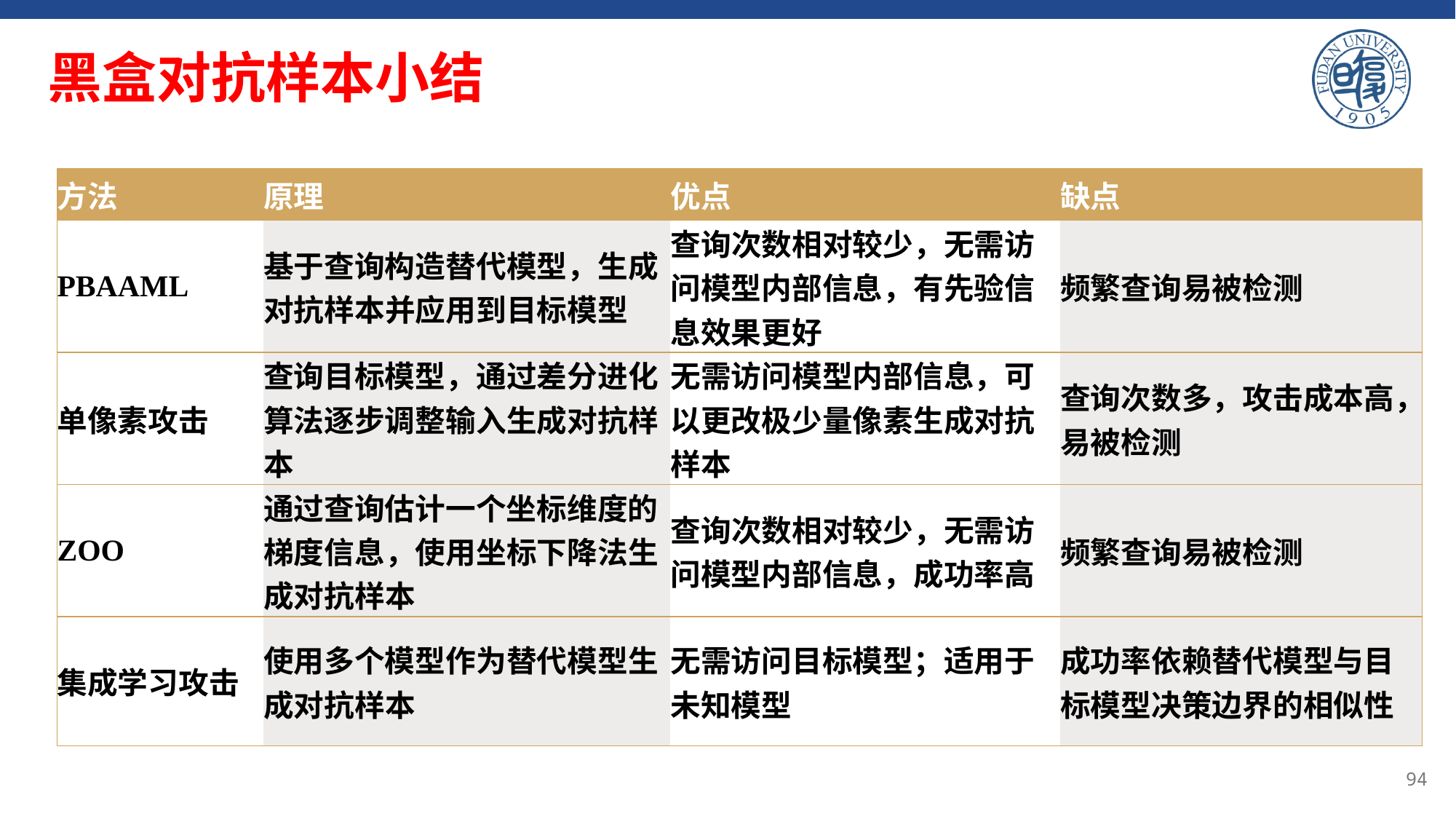

# 黑盒对抗样本小结
| 方法 | 原理 | 优点 | 缺点 |
| --- | --- | --- | --- |
| PBAAML | 基于查询构造替代模型，生成对抗样本并应用到目标模型 | 查询次数相对较少，无需访问模型内部信息，有先验信息效果更好 | 频繁查询易被检测 |
| 单像素攻击 | 查询目标模型，通过差分进化算法逐步调整输入生成对抗样本 | 无需访问模型内部信息，可以更改极少量像素生成对抗样本 | 查询次数多，攻击成本高，易被检测 |
| ZOO | 通过查询估计一个坐标维度的梯度信息，使用坐标下降法生成对抗样本 | 查询次数相对较少，无需访问模型内部信息，成功率高 | 频繁查询易被检测 |
| 集成学习攻击 | 使用多个模型作为替代模型生成对抗样本 | 无需访问目标模型；适用于未知模型 | 成功率依赖替代模型与目标模型决策边界的相似性 |